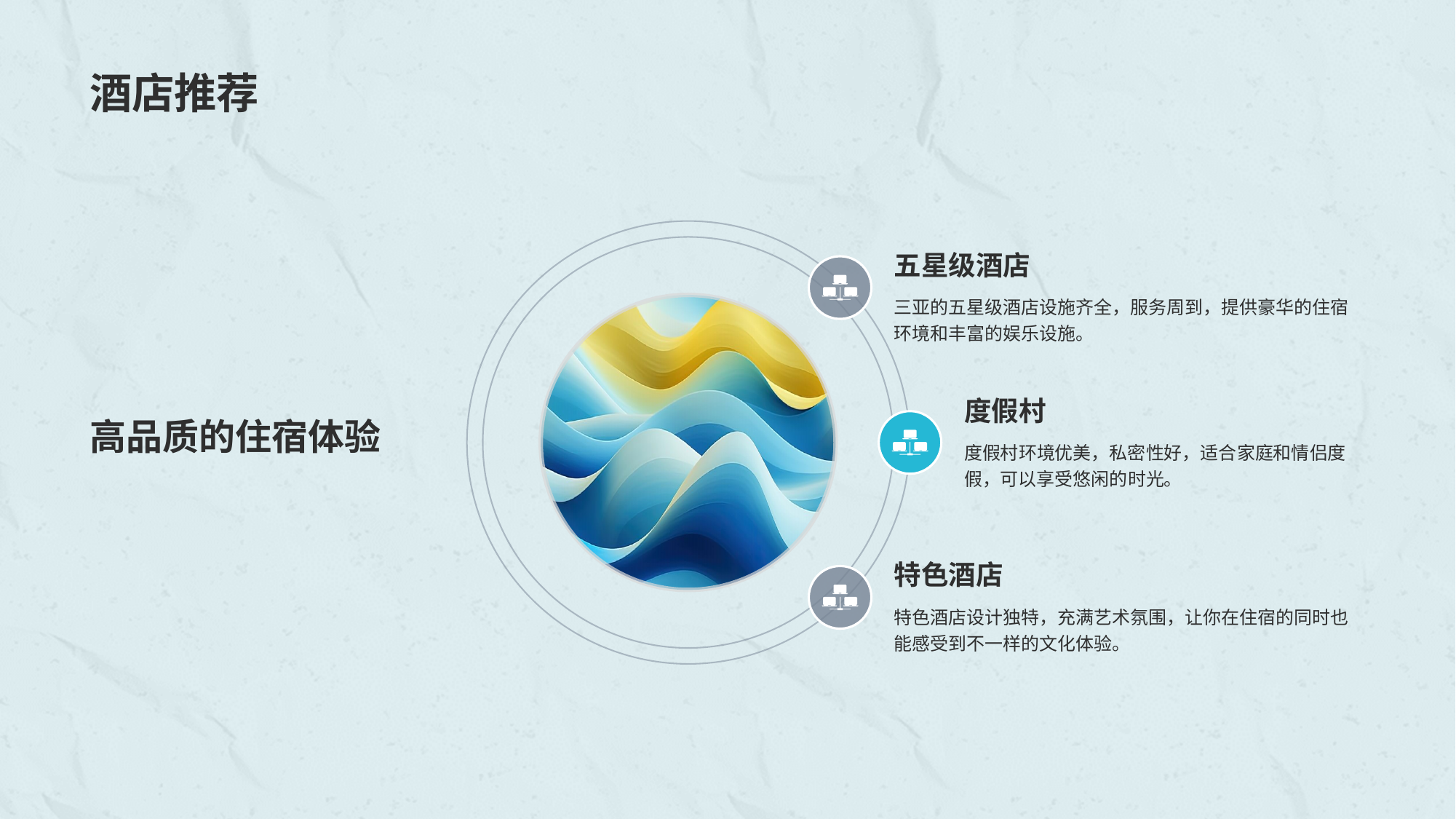

# 酒店推荐
高品质的住宿体验

五星级酒店

三亚的五星级酒店设施齐全，服务周到，提供豪华的住宿环境和丰富的娱乐设施。

度假村

度假村环境优美，私密性好，适合家庭和情侣度假，可以享受悠闲的时光。
特色酒店

特色酒店设计独特，充满艺术氛围，让你在住宿的同时也能感受到不一样的文化体验。